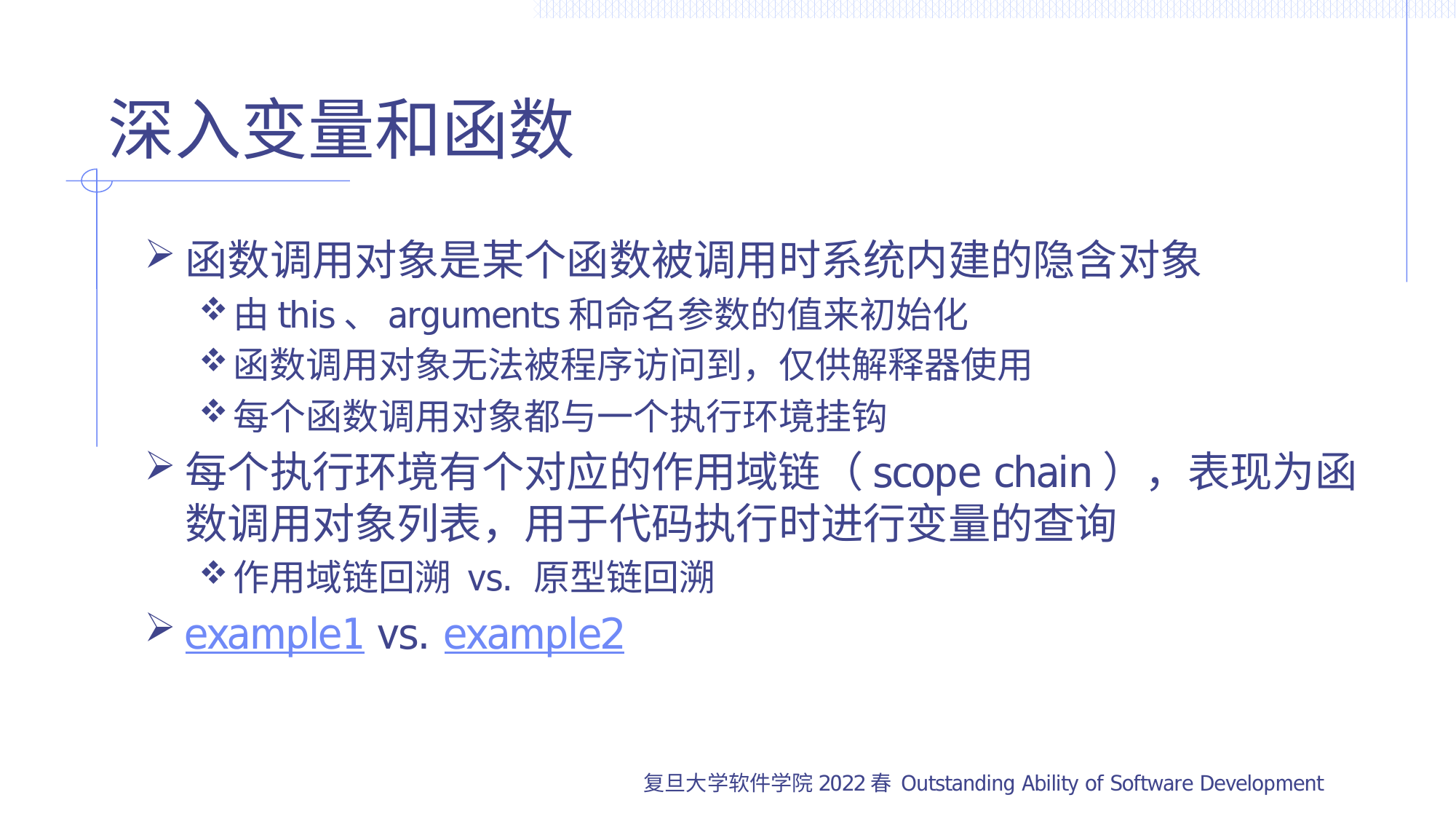

# 深入变量和函数
函数调用对象是某个函数被调用时系统内建的隐含对象
由this、arguments和命名参数的值来初始化
函数调用对象无法被程序访问到，仅供解释器使用
每个函数调用对象都与一个执行环境挂钩
每个执行环境有个对应的作用域链（scope chain），表现为函数调用对象列表，用于代码执行时进行变量的查询
作用域链回溯 vs. 原型链回溯
example1 vs. example2